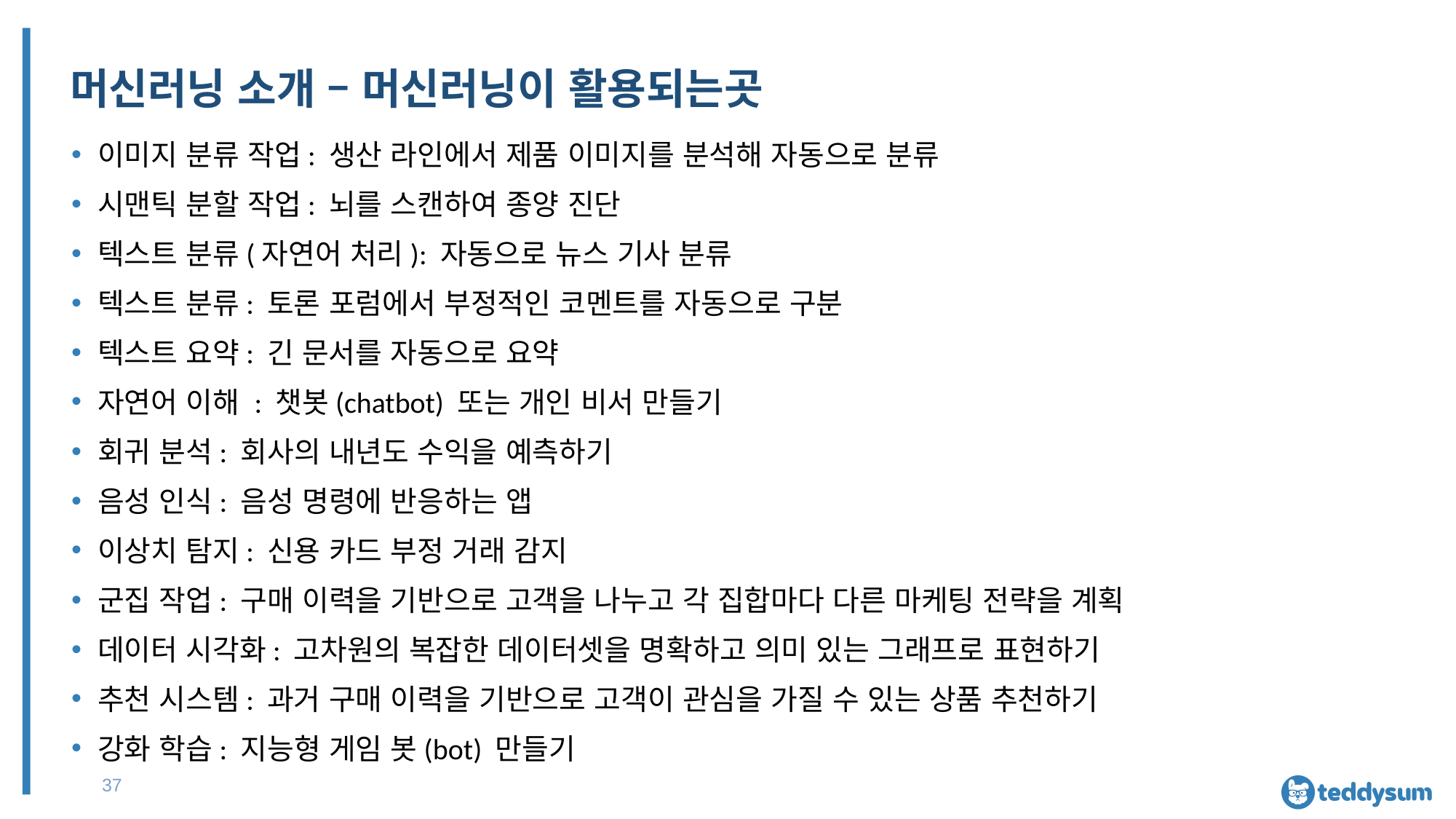

# 머신러닝 소개 – 머신러닝이 활용되는곳
이미지 분류 작업: 생산 라인에서 제품 이미지를 분석해 자동으로 분류
시맨틱 분할 작업: 뇌를 스캔하여 종양 진단
텍스트 분류(자연어 처리): 자동으로 뉴스 기사 분류
텍스트 분류: 토론 포럼에서 부정적인 코멘트를 자동으로 구분
텍스트 요약: 긴 문서를 자동으로 요약
자연어 이해 : 챗봇(chatbot) 또는 개인 비서 만들기
회귀 분석: 회사의 내년도 수익을 예측하기
음성 인식: 음성 명령에 반응하는 앱
이상치 탐지: 신용 카드 부정 거래 감지
군집 작업: 구매 이력을 기반으로 고객을 나누고 각 집합마다 다른 마케팅 전략을 계획
데이터 시각화: 고차원의 복잡한 데이터셋을 명확하고 의미 있는 그래프로 표현하기
추천 시스템: 과거 구매 이력을 기반으로 고객이 관심을 가질 수 있는 상품 추천하기
강화 학습: 지능형 게임 봇(bot) 만들기
37